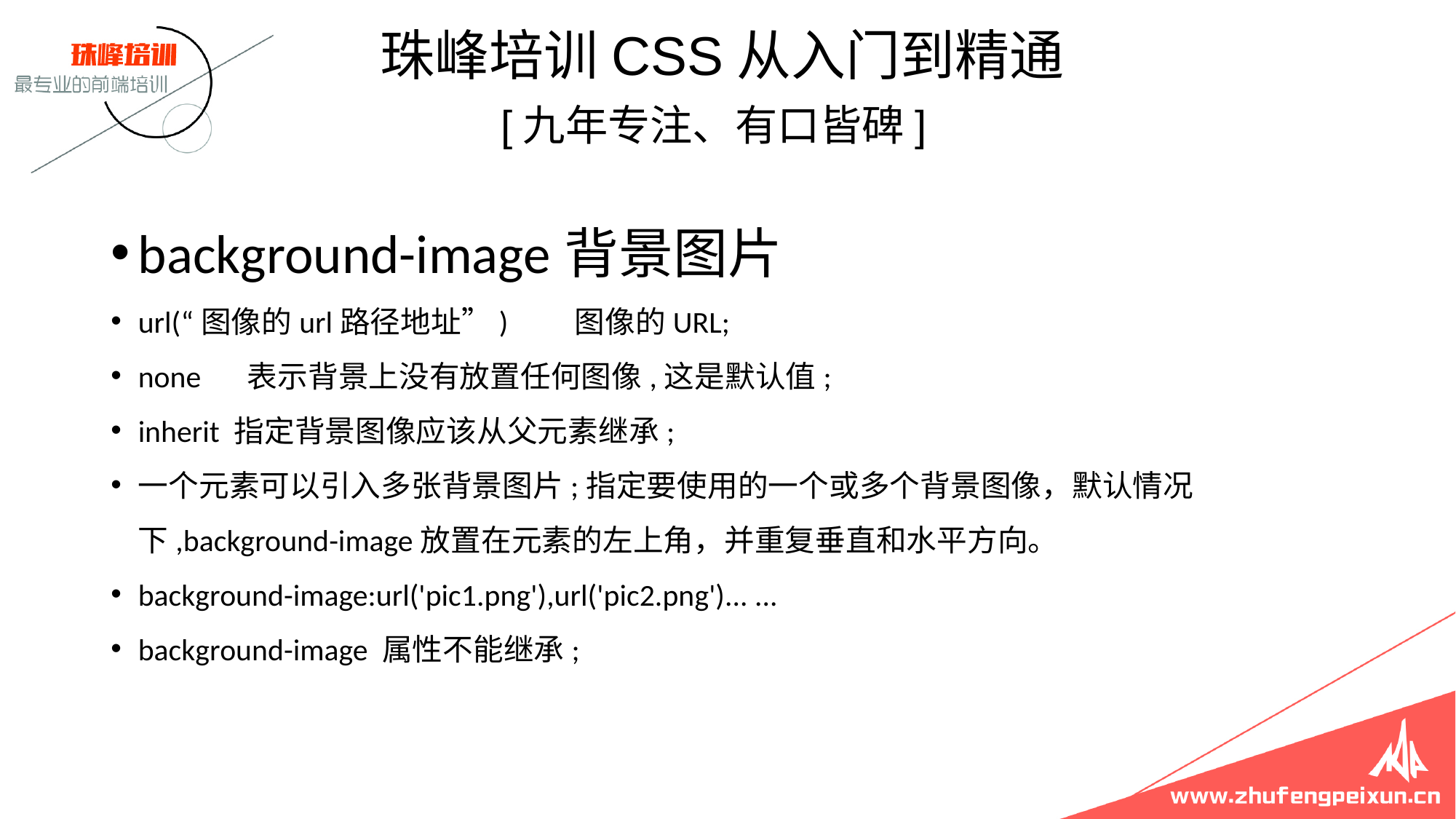

珠峰培训CSS从入门到精通
        [九年专注、有口皆碑]
background-image背景图片
url(“图像的url路径地址”)	图像的URL;
none	表示背景上没有放置任何图像,这是默认值;
inherit 指定背景图像应该从父元素继承;
一个元素可以引入多张背景图片;指定要使用的一个或多个背景图像，默认情况下,background-image放置在元素的左上角，并重复垂直和水平方向。
background-image:url('pic1.png'),url('pic2.png')... ...
background-image 属性不能继承;